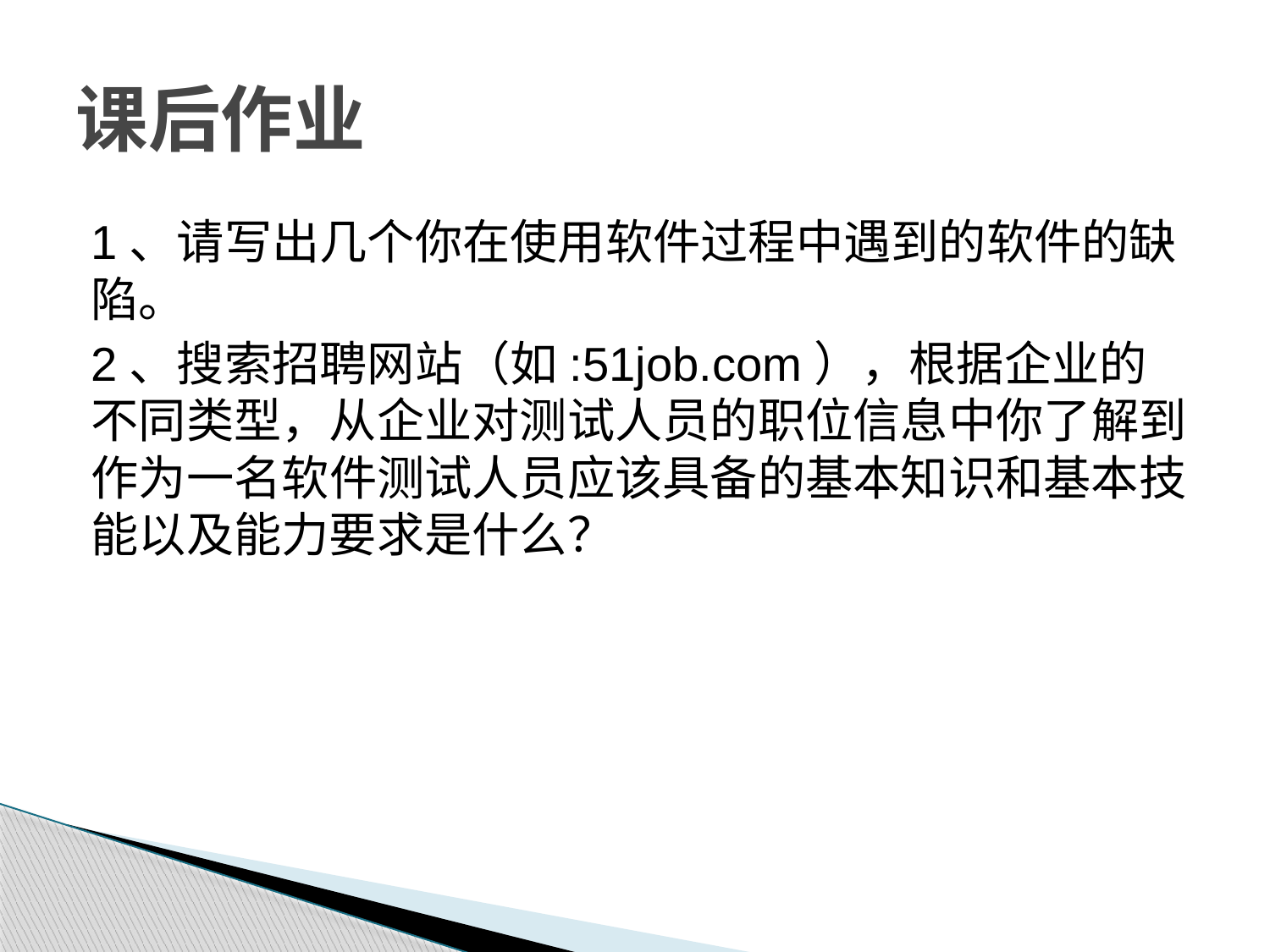

# 课后作业
1、请写出几个你在使用软件过程中遇到的软件的缺陷。
2、搜索招聘网站（如:51job.com），根据企业的不同类型，从企业对测试人员的职位信息中你了解到作为一名软件测试人员应该具备的基本知识和基本技能以及能力要求是什么？